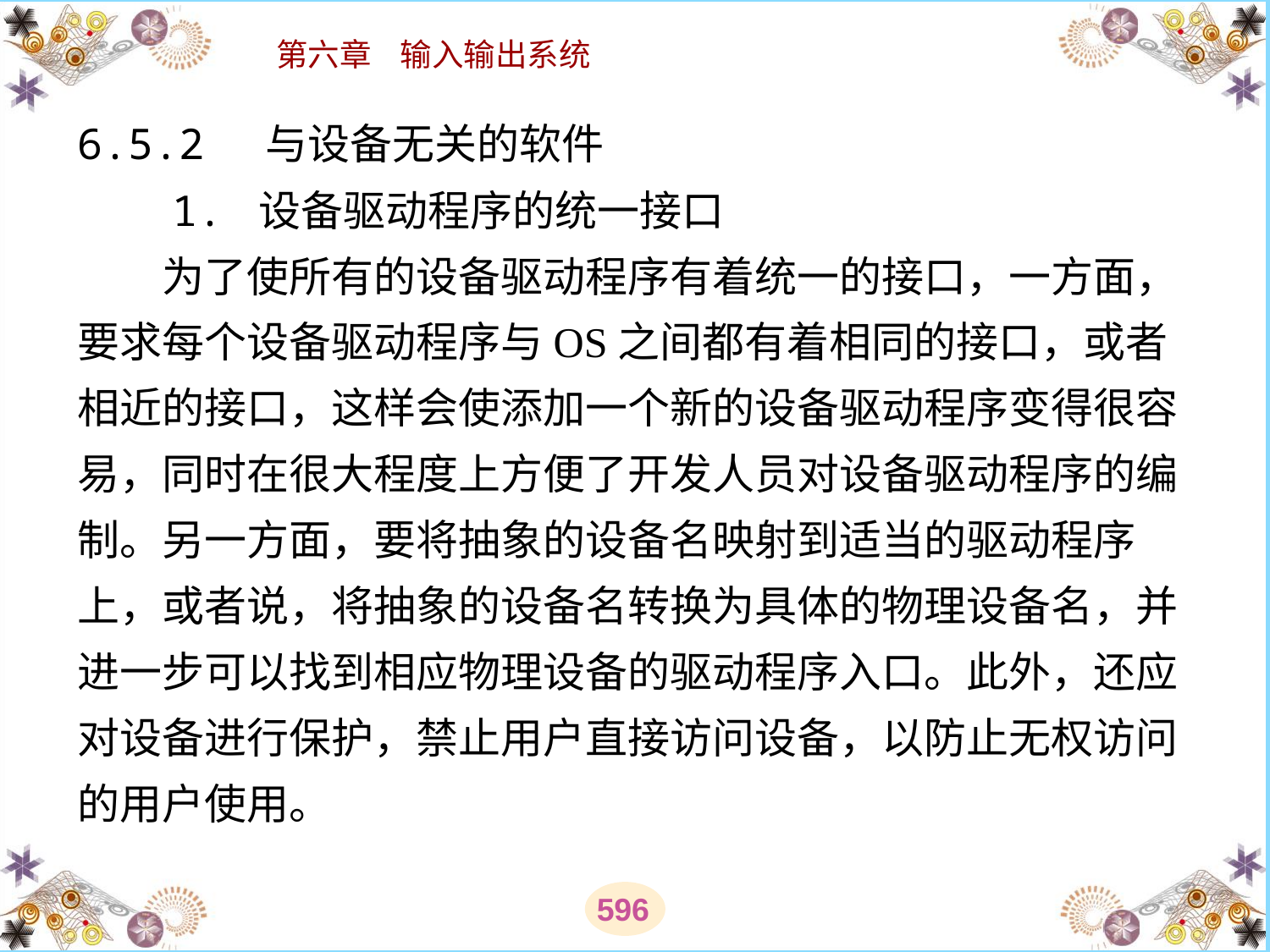

# 6.5.2  与设备无关的软件 　　1. 设备驱动程序的统一接口 　　为了使所有的设备驱动程序有着统一的接口，一方面，要求每个设备驱动程序与OS之间都有着相同的接口，或者相近的接口，这样会使添加一个新的设备驱动程序变得很容易，同时在很大程度上方便了开发人员对设备驱动程序的编制。另一方面，要将抽象的设备名映射到适当的驱动程序上，或者说，将抽象的设备名转换为具体的物理设备名，并进一步可以找到相应物理设备的驱动程序入口。此外，还应对设备进行保护，禁止用户直接访问设备，以防止无权访问的用户使用。